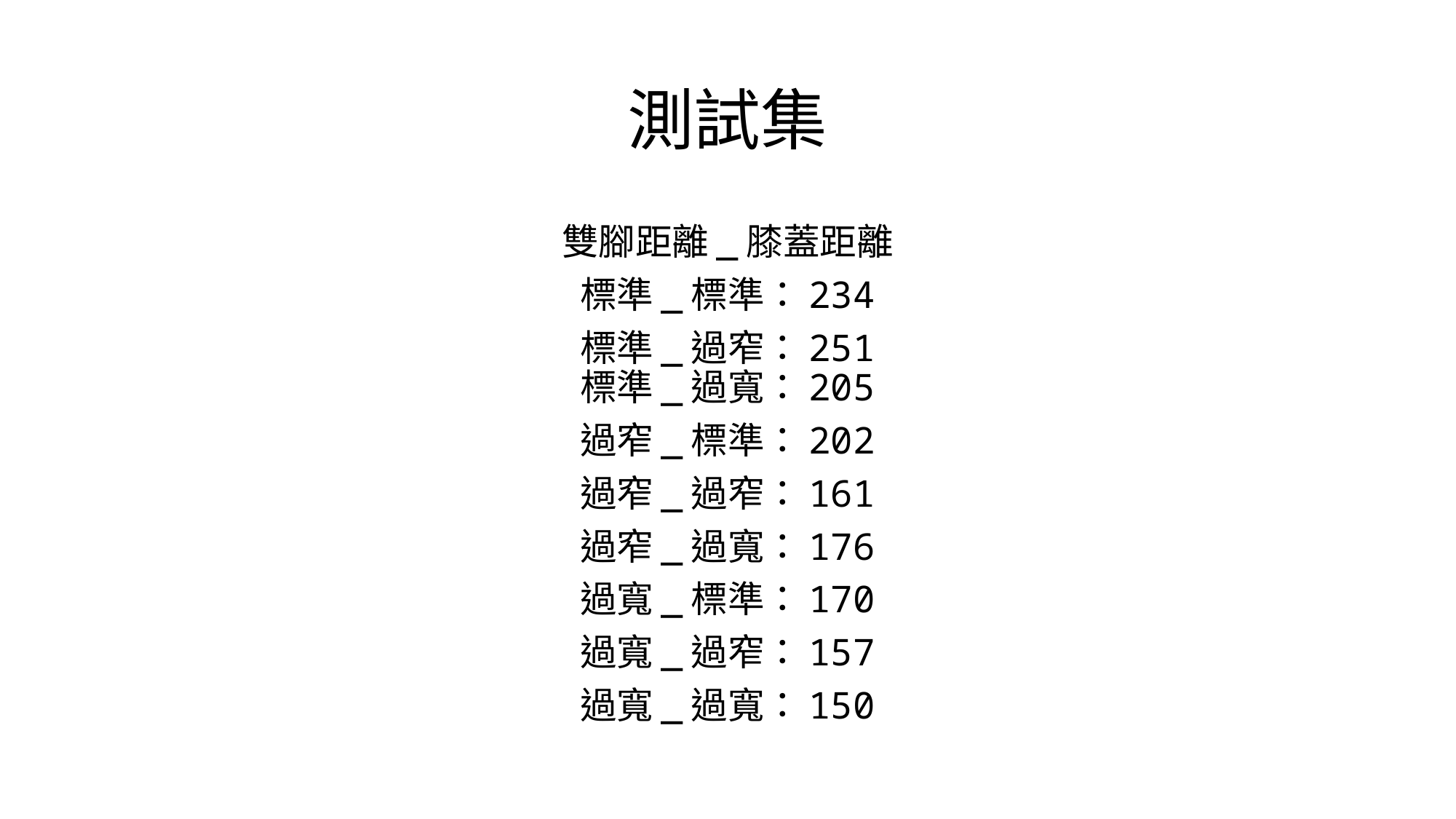

# 測試集
雙腳距離_膝蓋距離
標準_標準：234
標準_過窄：251
標準_過寬：205
過窄_標準：202
過窄_過窄：161
過窄_過寬：176
過寬_標準：170
過寬_過窄：157
過寬_過寬：150